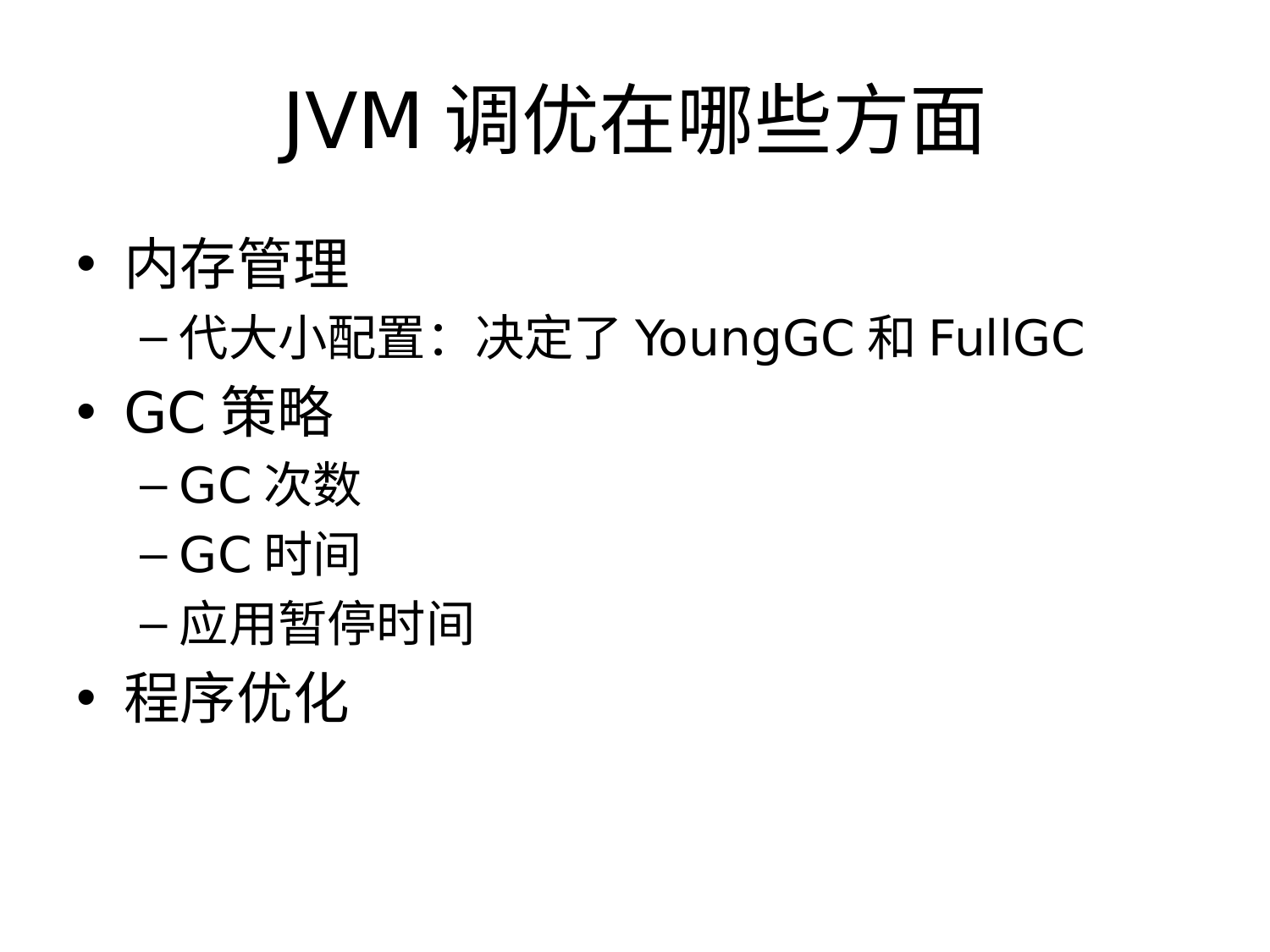

# JVM调优在哪些方面
内存管理
代大小配置：决定了YoungGC和FullGC
GC策略
GC次数
GC时间
应用暂停时间
程序优化